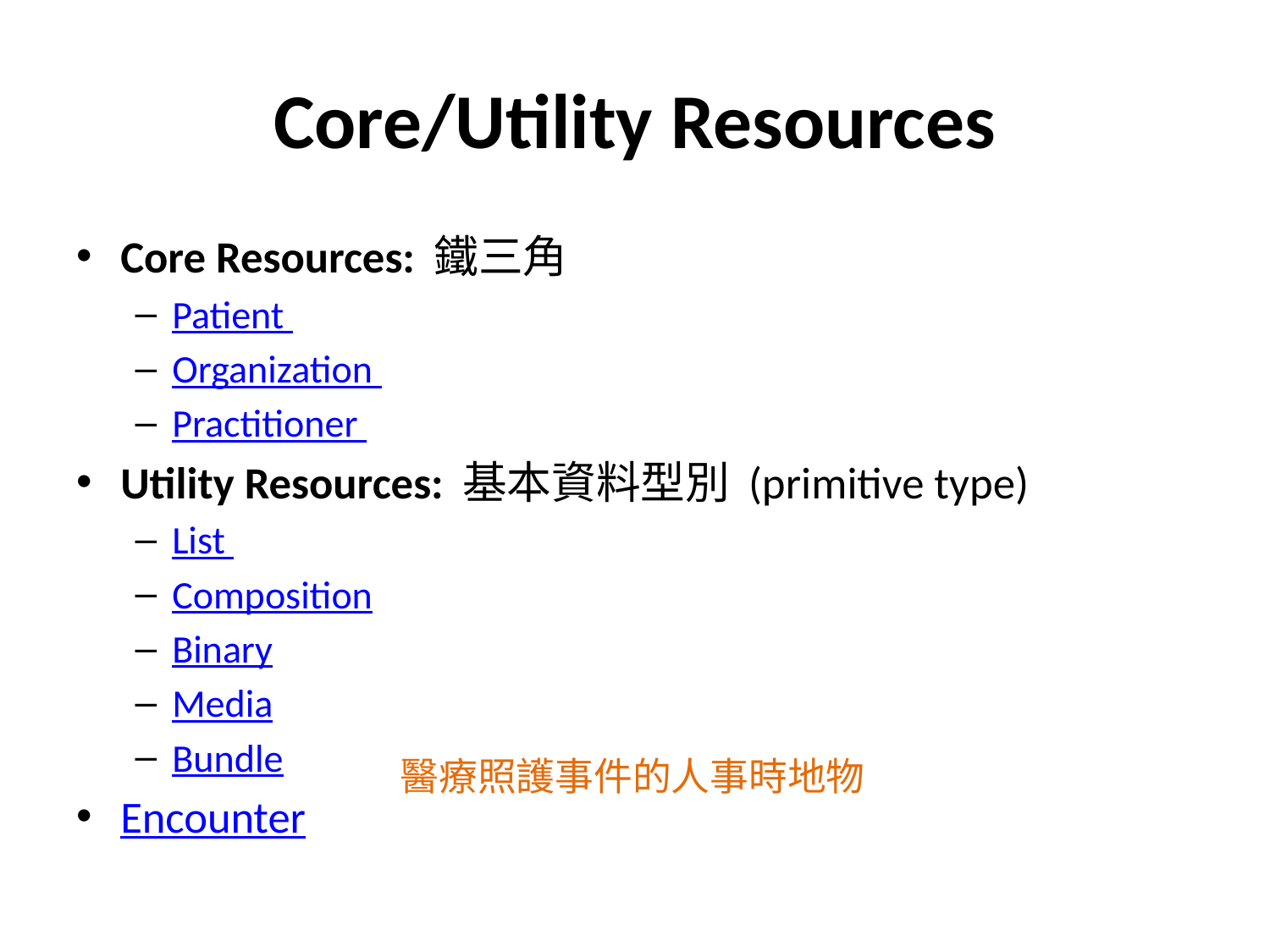

# Core/Utility Resources
Core Resources: 鐵三角
Patient
Organization
Practitioner
Utility Resources: 基本資料型別 (primitive type)
List
Composition
Binary
Media
Bundle
Encounter
醫療照護事件的人事時地物